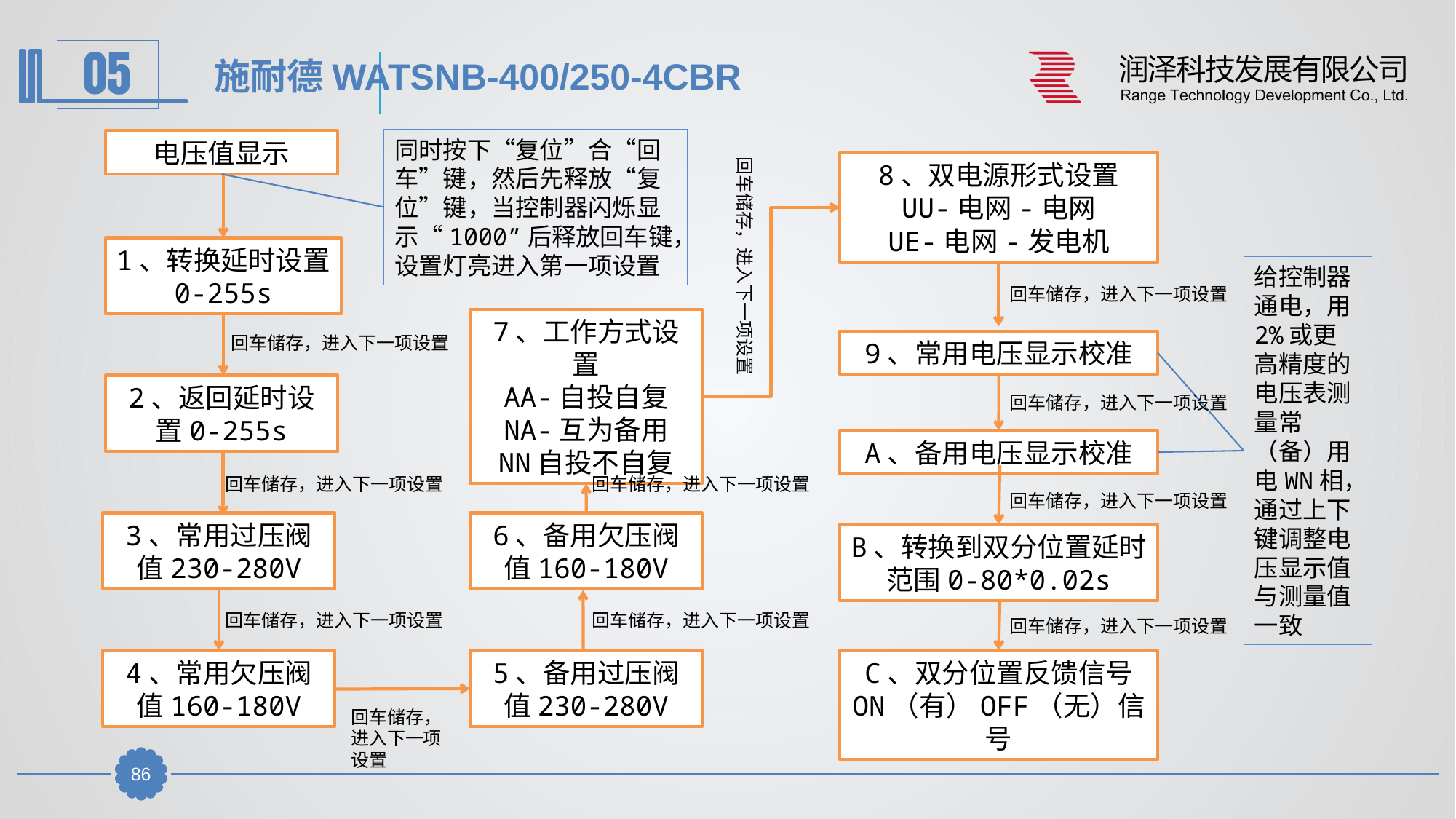

施耐德WATSNB-400/250-4CBR
同时按下“复位”合“回车”键，然后先释放“复位”键，当控制器闪烁显示“1000”后释放回车键，设置灯亮进入第一项设置
电压值显示
回车储存，进入下一项设置
8、双电源形式设置
UU-电网-电网
UE-电网-发电机
1、转换延时设置
0-255s
给控制器通电，用2%或更高精度的电压表测量常（备）用电WN相，通过上下键调整电压显示值与测量值一致
回车储存，进入下一项设置
7、工作方式设置
AA-自投自复
NA-互为备用
NN自投不自复
回车储存，进入下一项设置
9、常用电压显示校准
2、返回延时设置0-255s
回车储存，进入下一项设置
A、备用电压显示校准
回车储存，进入下一项设置
回车储存，进入下一项设置
回车储存，进入下一项设置
3、常用过压阀值230-280V
6、备用欠压阀值160-180V
B、转换到双分位置延时
范围0-80*0.02s
回车储存，进入下一项设置
回车储存，进入下一项设置
回车储存，进入下一项设置
4、常用欠压阀值160-180V
5、备用过压阀值230-280V
C、双分位置反馈信号
ON（有）OFF（无）信号
回车储存，进入下一项设置
86